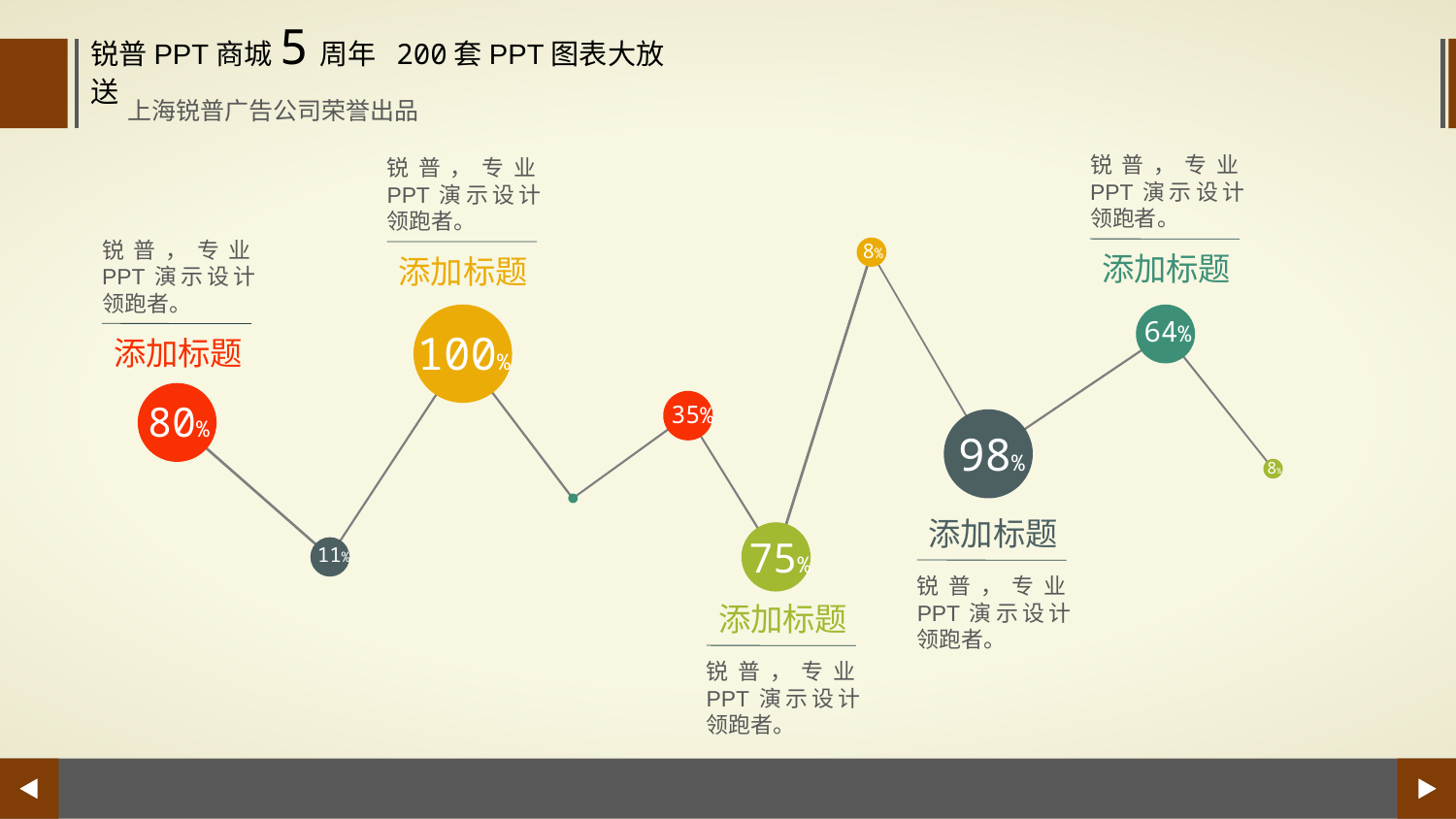

锐普PPT商城5周年  200套PPT图表大放送

上海锐普广告公司荣誉出品
锐普，专业PPT演示设计领跑者。
锐普，专业PPT演示设计领跑者。
锐普，专业PPT演示设计领跑者。
8%

添加标题
添加标题

64%
100%

添加标题

80%

35%

98%

8%

添加标题

75%
11%

锐普，专业PPT演示设计领跑者。
添加标题

锐普，专业PPT演示设计领跑者。